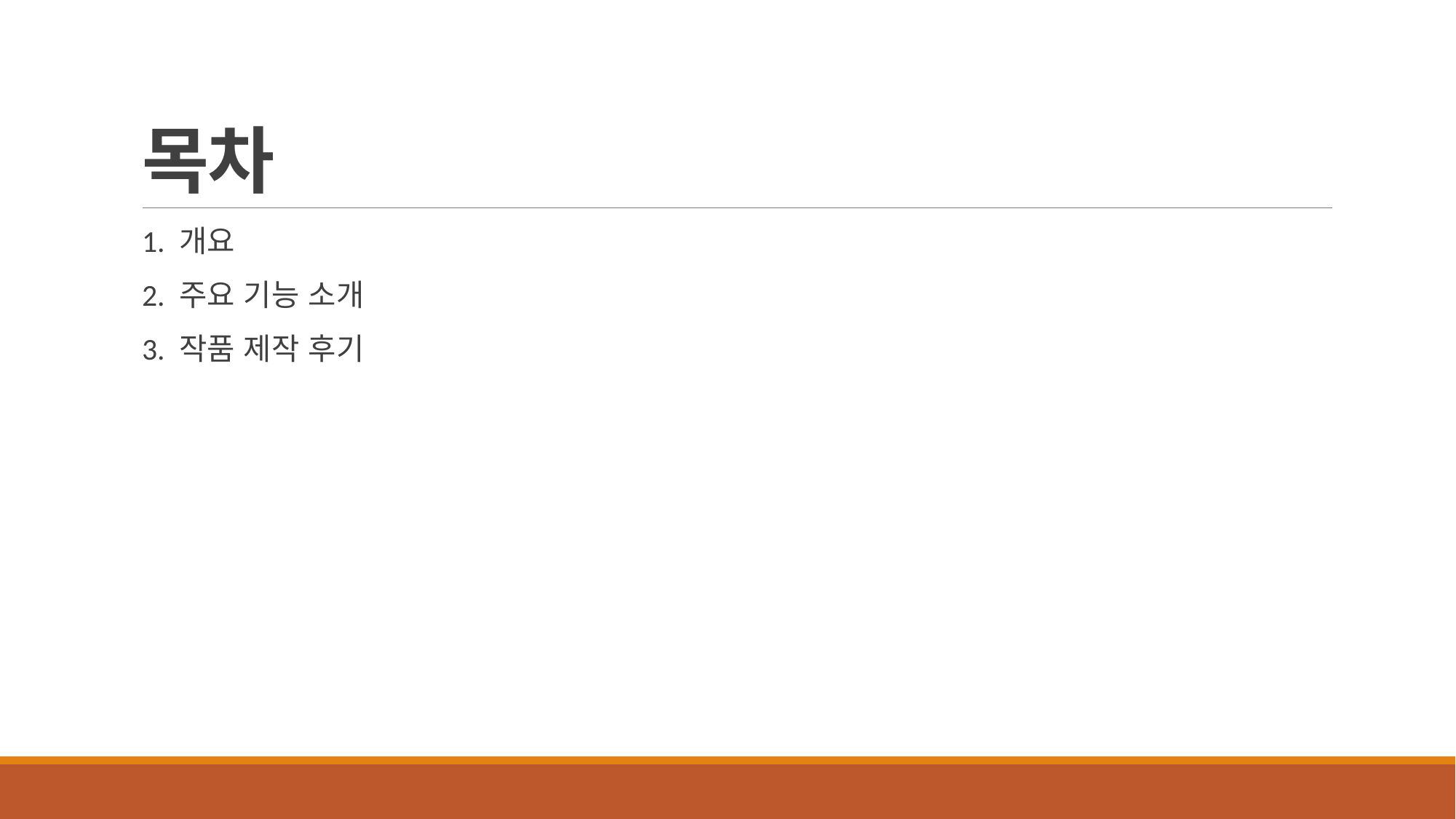

# 목차
1. 개요
2. 주요 기능 소개
3. 작품 제작 후기